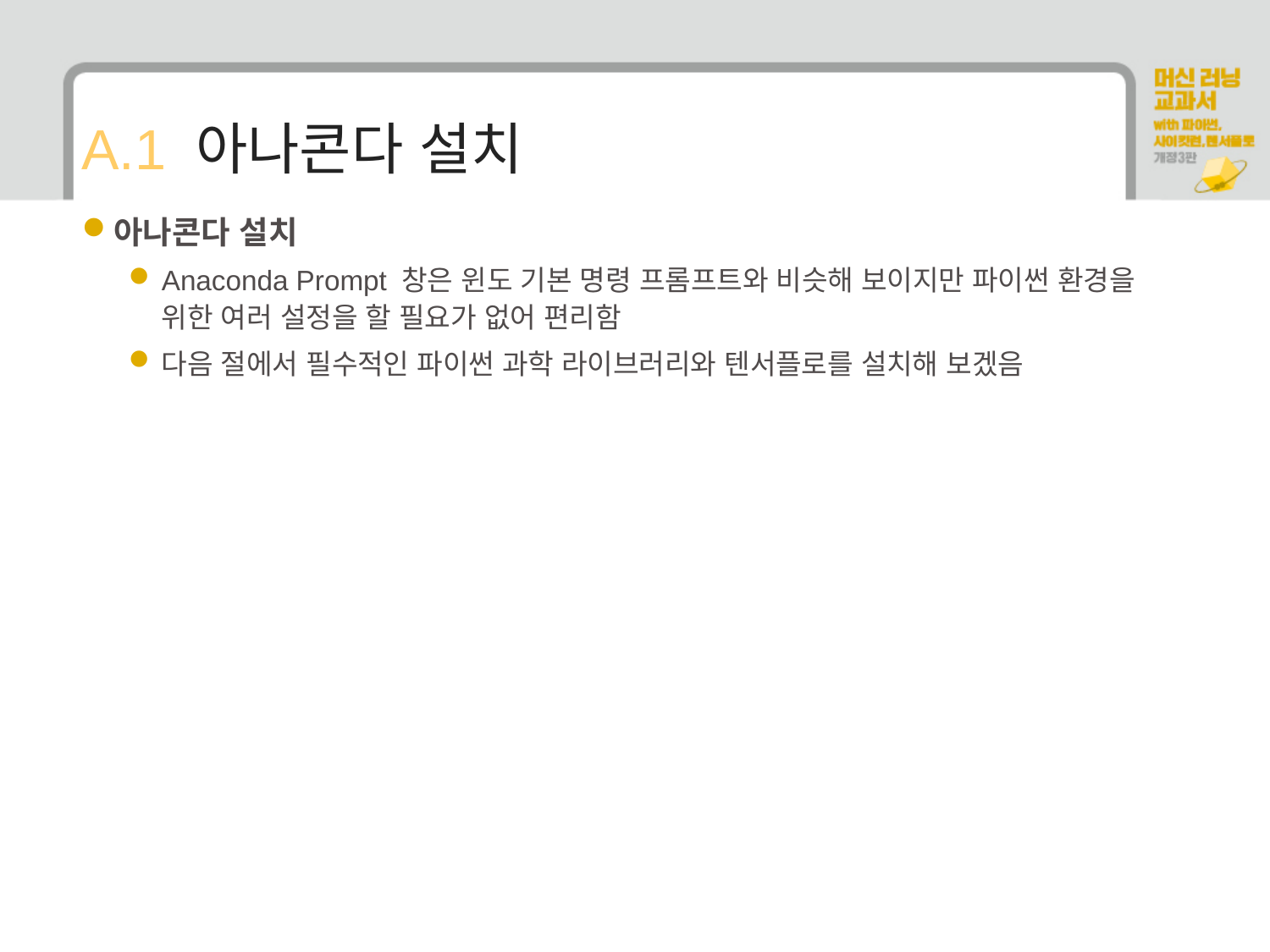

# A.1 아나콘다 설치
아나콘다 설치
Anaconda Prompt 창은 윈도 기본 명령 프롬프트와 비슷해 보이지만 파이썬 환경을 위한 여러 설정을 할 필요가 없어 편리함
다음 절에서 필수적인 파이썬 과학 라이브러리와 텐서플로를 설치해 보겠음